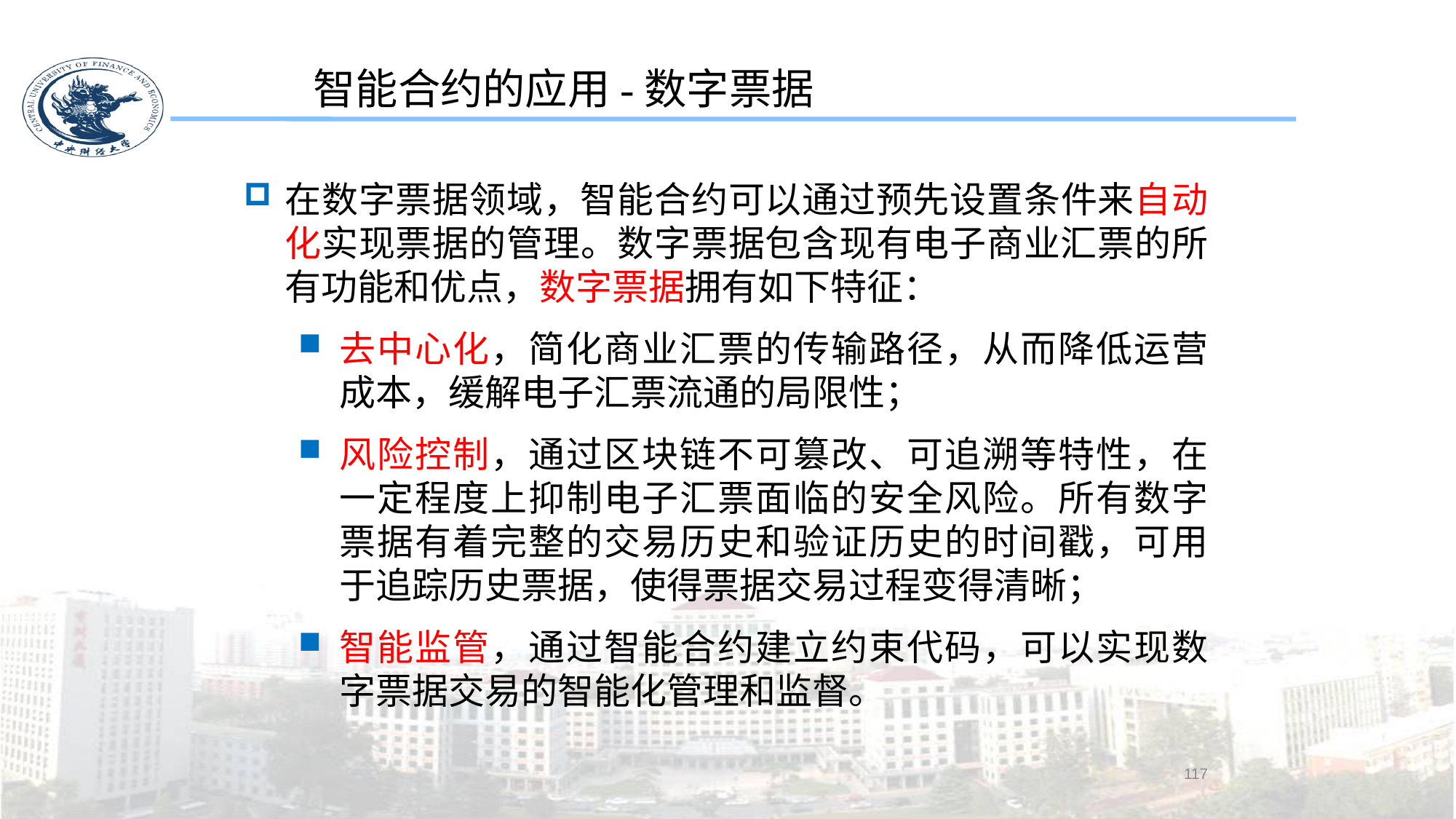

智能合约的应用-数字票据
在数字票据领域，智能合约可以通过预先设置条件来自动化实现票据的管理。数字票据包含现有电子商业汇票的所有功能和优点，数字票据拥有如下特征：
去中心化，简化商业汇票的传输路径，从而降低运营成本，缓解电子汇票流通的局限性；
风险控制，通过区块链不可篡改、可追溯等特性，在一定程度上抑制电子汇票面临的安全风险。所有数字票据有着完整的交易历史和验证历史的时间戳，可用于追踪历史票据，使得票据交易过程变得清晰；
智能监管，通过智能合约建立约束代码，可以实现数字票据交易的智能化管理和监督。
117